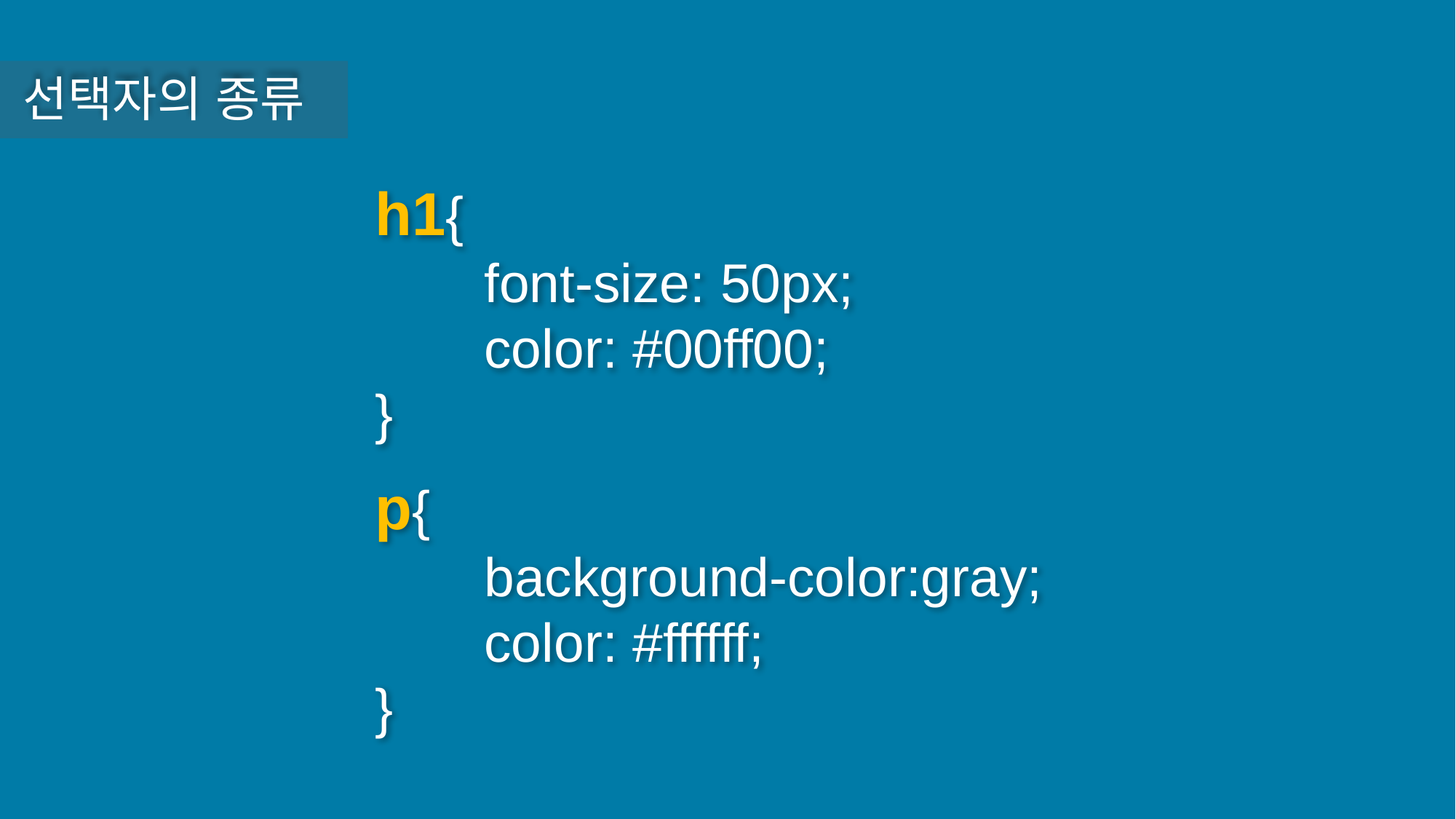

선택자의 종류
h1{
	font-size: 50px;
	color: #00ff00;
}
p{
	background-color:gray;
	color: #ffffff;
}